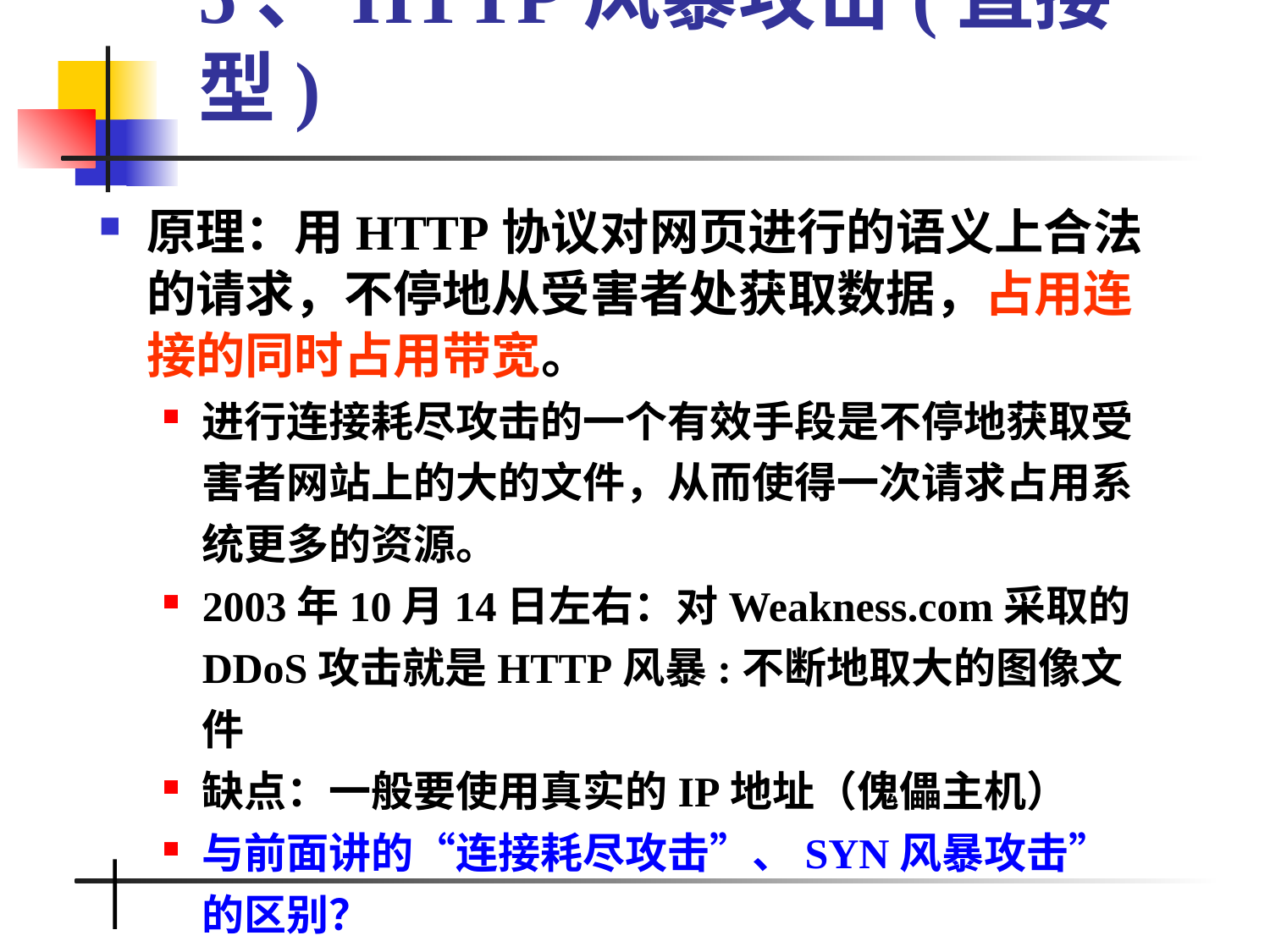

# 5、HTTP风暴攻击(直接型)
原理：用HTTP协议对网页进行的语义上合法的请求，不停地从受害者处获取数据，占用连接的同时占用带宽。
进行连接耗尽攻击的一个有效手段是不停地获取受害者网站上的大的文件，从而使得一次请求占用系统更多的资源。
2003年10月14日左右：对Weakness.com采取的DDoS攻击就是HTTP风暴:不断地取大的图像文件
缺点：一般要使用真实的IP地址（傀儡主机）
与前面讲的“连接耗尽攻击”、SYN风暴攻击”的区别？